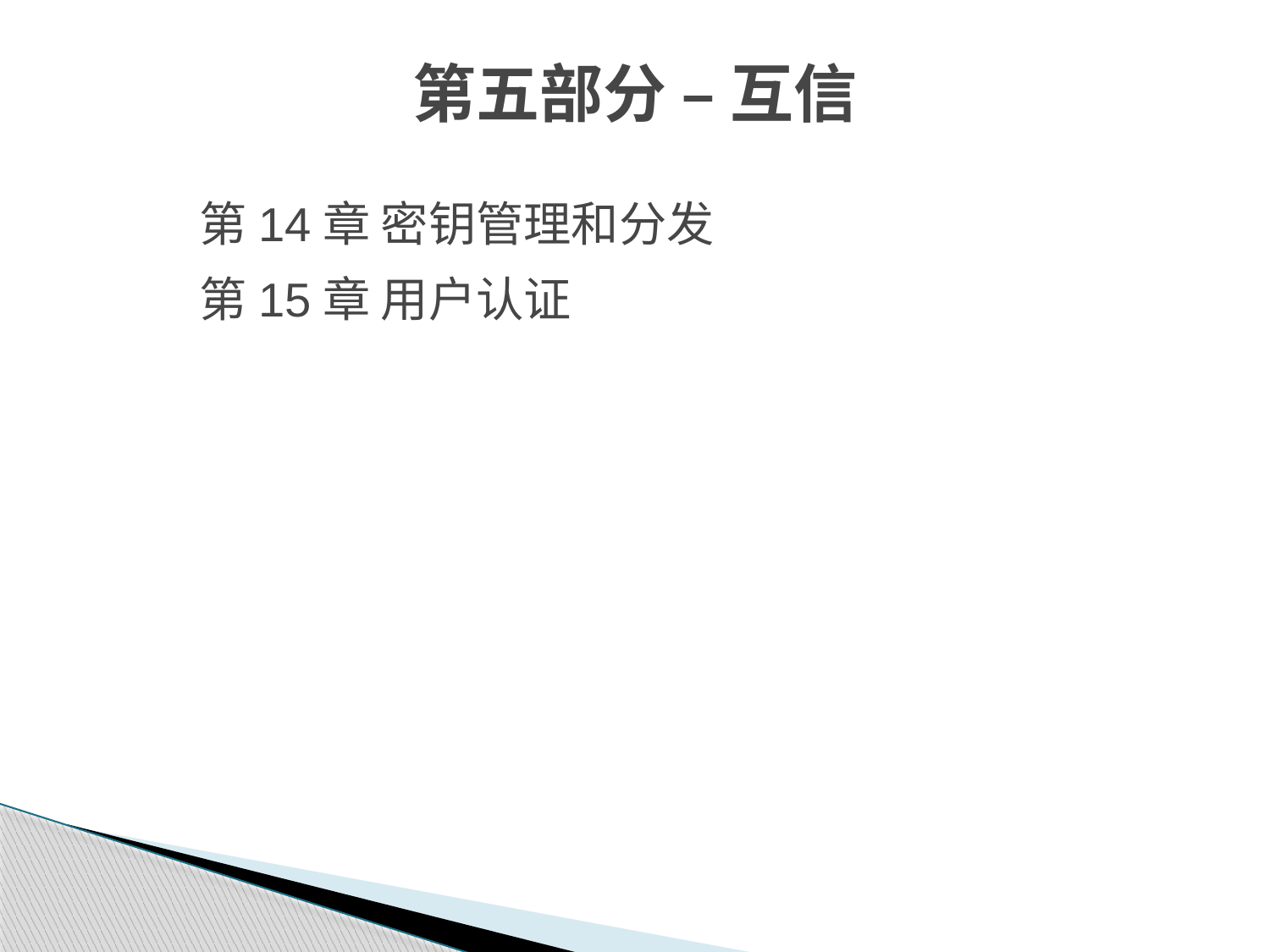

# 第五部分 – 互信
          第14章 密钥管理和分发
          第15章 用户认证